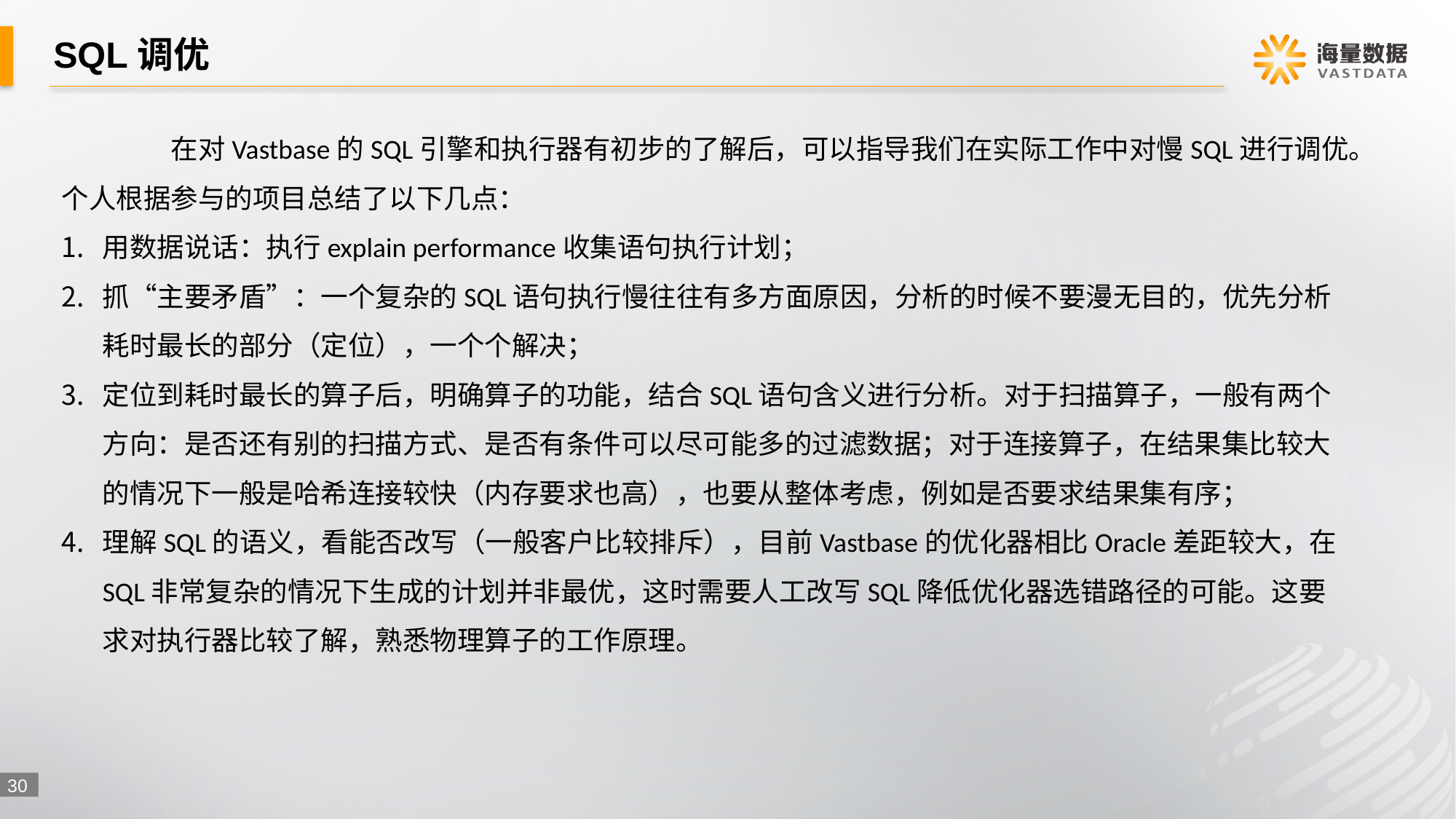

# SQL调优
	在对Vastbase的SQL引擎和执行器有初步的了解后，可以指导我们在实际工作中对慢SQL进行调优。个人根据参与的项目总结了以下几点：
用数据说话：执行explain performance收集语句执行计划；
抓“主要矛盾”：一个复杂的SQL语句执行慢往往有多方面原因，分析的时候不要漫无目的，优先分析耗时最长的部分（定位），一个个解决；
定位到耗时最长的算子后，明确算子的功能，结合SQL语句含义进行分析。对于扫描算子，一般有两个方向：是否还有别的扫描方式、是否有条件可以尽可能多的过滤数据；对于连接算子，在结果集比较大的情况下一般是哈希连接较快（内存要求也高），也要从整体考虑，例如是否要求结果集有序；
理解SQL的语义，看能否改写（一般客户比较排斥），目前Vastbase的优化器相比Oracle差距较大，在SQL非常复杂的情况下生成的计划并非最优，这时需要人工改写SQL降低优化器选错路径的可能。这要求对执行器比较了解，熟悉物理算子的工作原理。